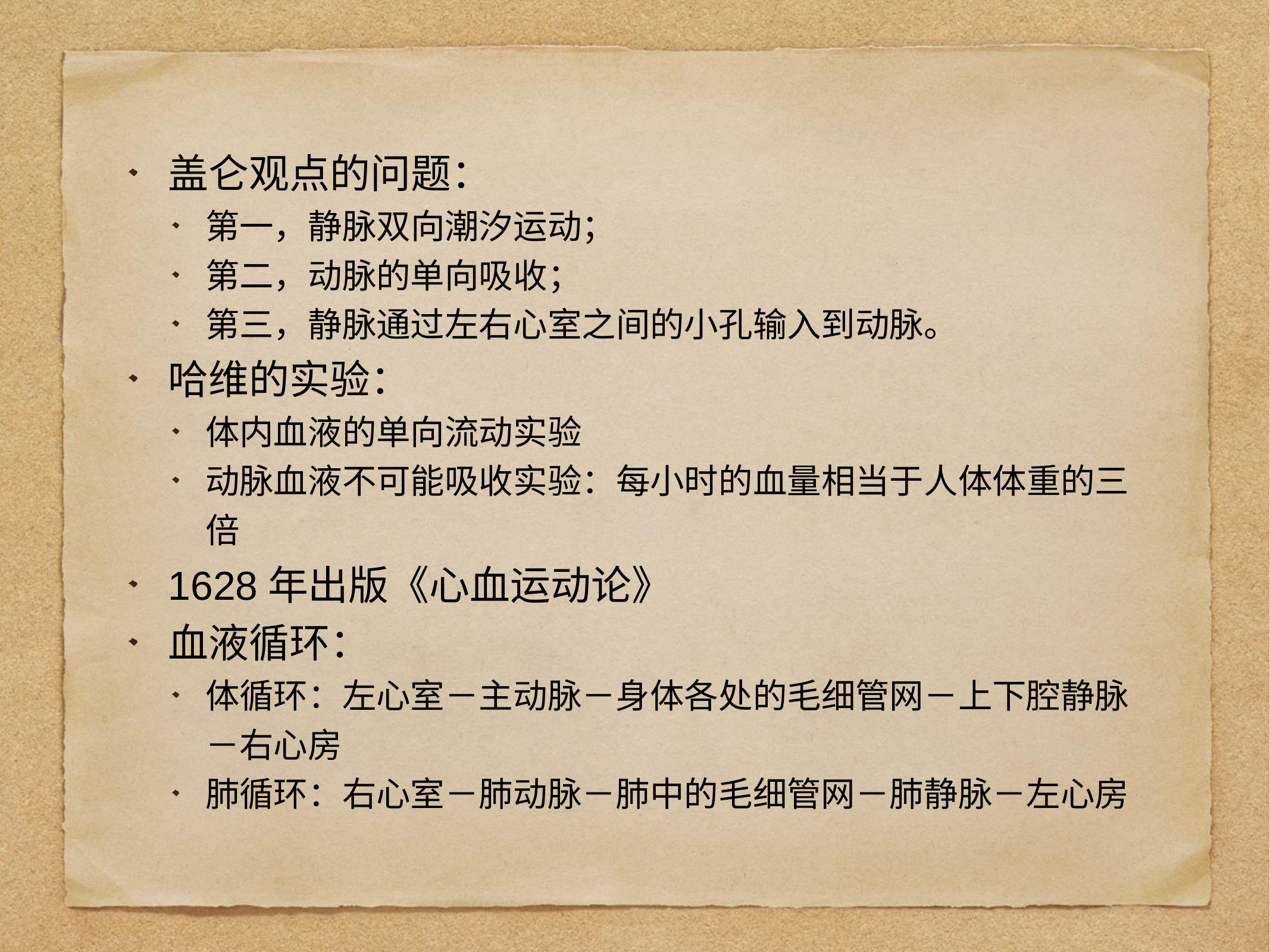

盖仑观点的问题：
第一，静脉双向潮汐运动；
第二，动脉的单向吸收；
第三，静脉通过左右心室之间的小孔输入到动脉。
哈维的实验：
体内血液的单向流动实验
动脉血液不可能吸收实验：每小时的血量相当于人体体重的三倍
1628年出版《心血运动论》
血液循环：
体循环：左心室－主动脉－身体各处的毛细管网－上下腔静脉－右心房
肺循环：右心室－肺动脉－肺中的毛细管网－肺静脉－左心房